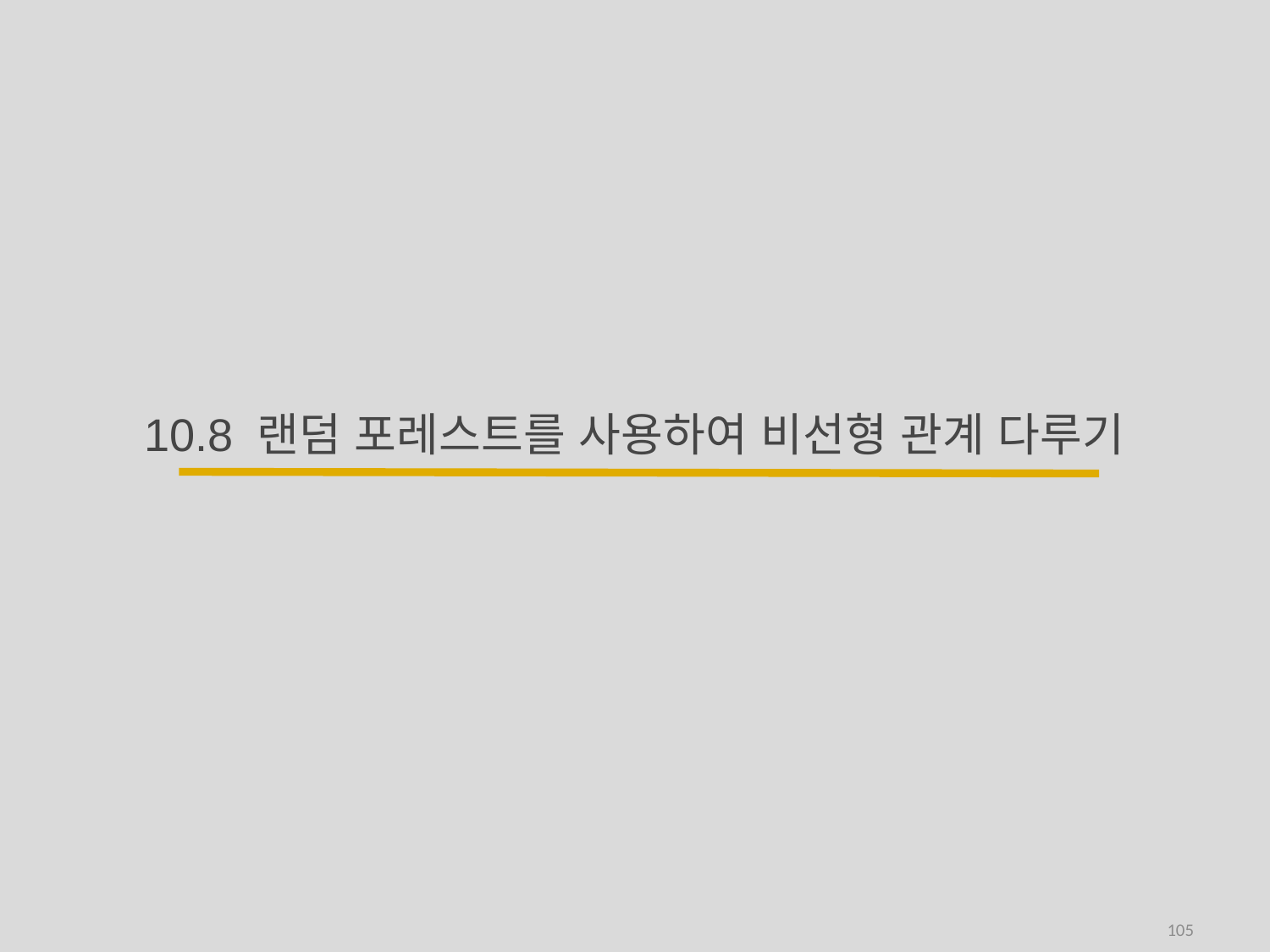

# 10.8 랜덤 포레스트를 사용하여 비선형 관계 다루기
105